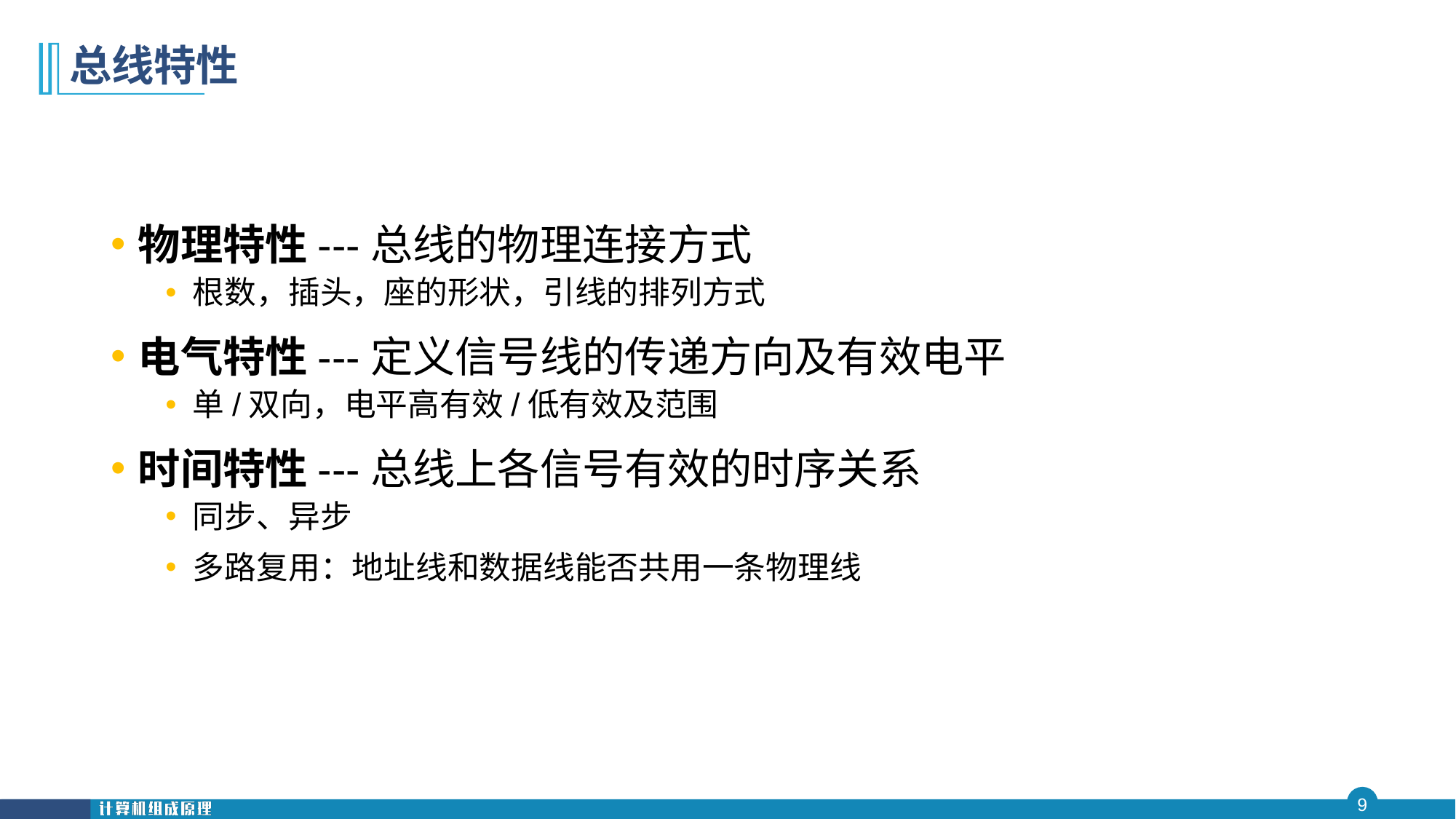

# 总线特性
物理特性---总线的物理连接方式
根数，插头，座的形状，引线的排列方式
电气特性---定义信号线的传递方向及有效电平
单/双向，电平高有效/低有效及范围
时间特性---总线上各信号有效的时序关系
同步、异步
多路复用：地址线和数据线能否共用一条物理线